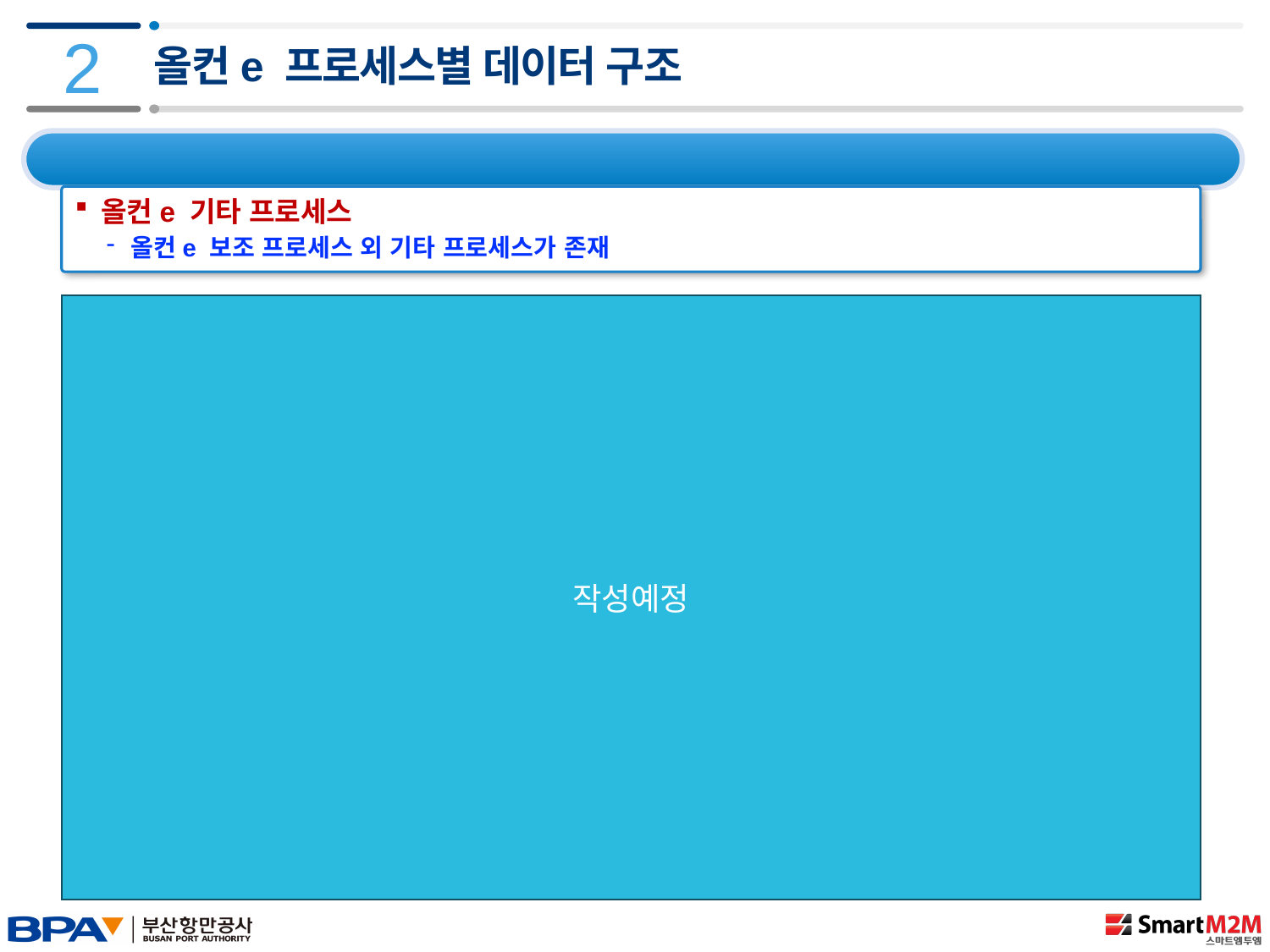

2
올컨e 프로세스별 데이터 구조
2.4 올컨e 기타 프로세스
올컨e 기타 프로세스
올컨e 보조 프로세스 외 기타 프로세스가 존재

작성예정